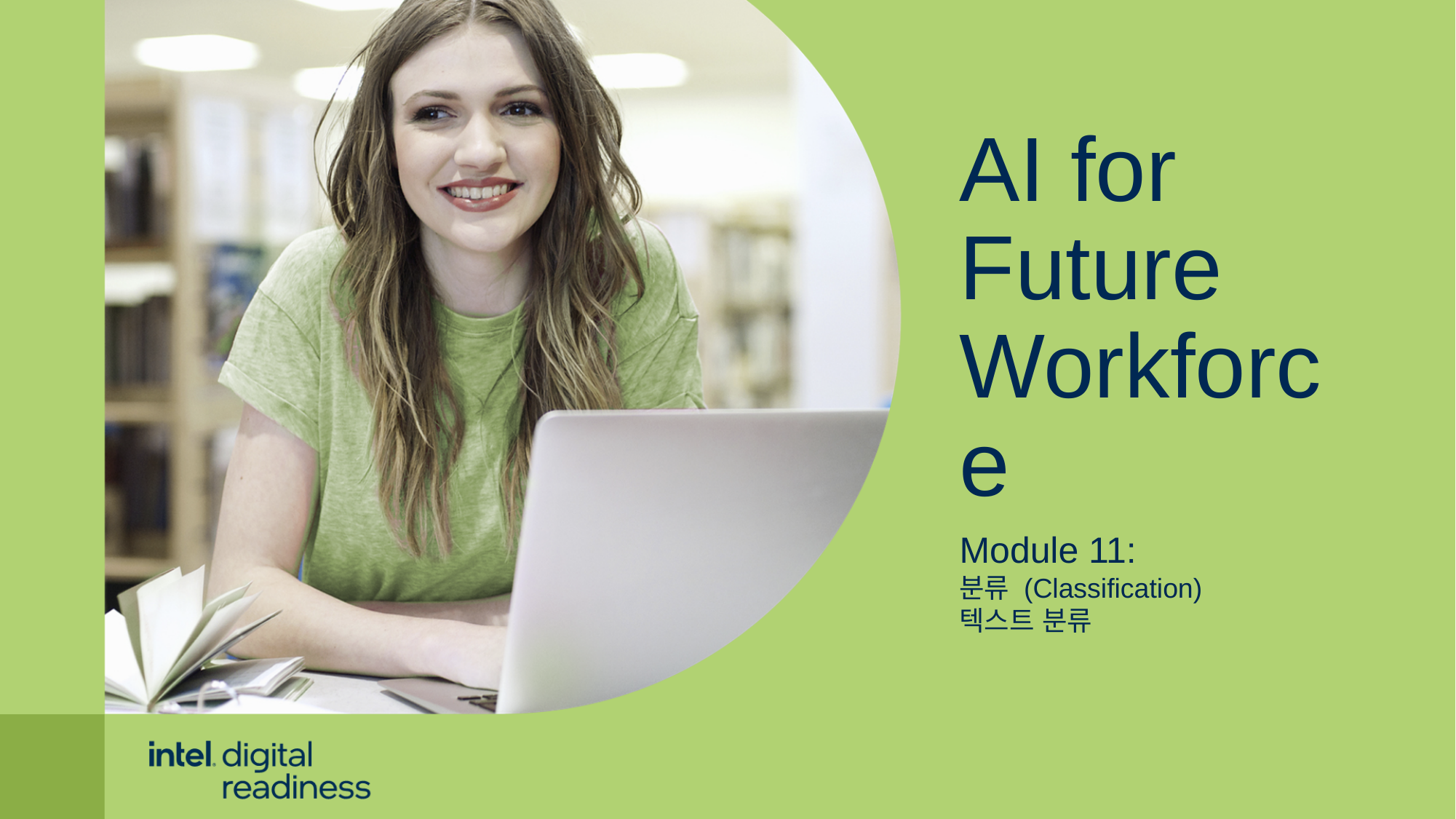

AI for
Future Workforce
Module 11:
분류 (Classification)
텍스트 분류